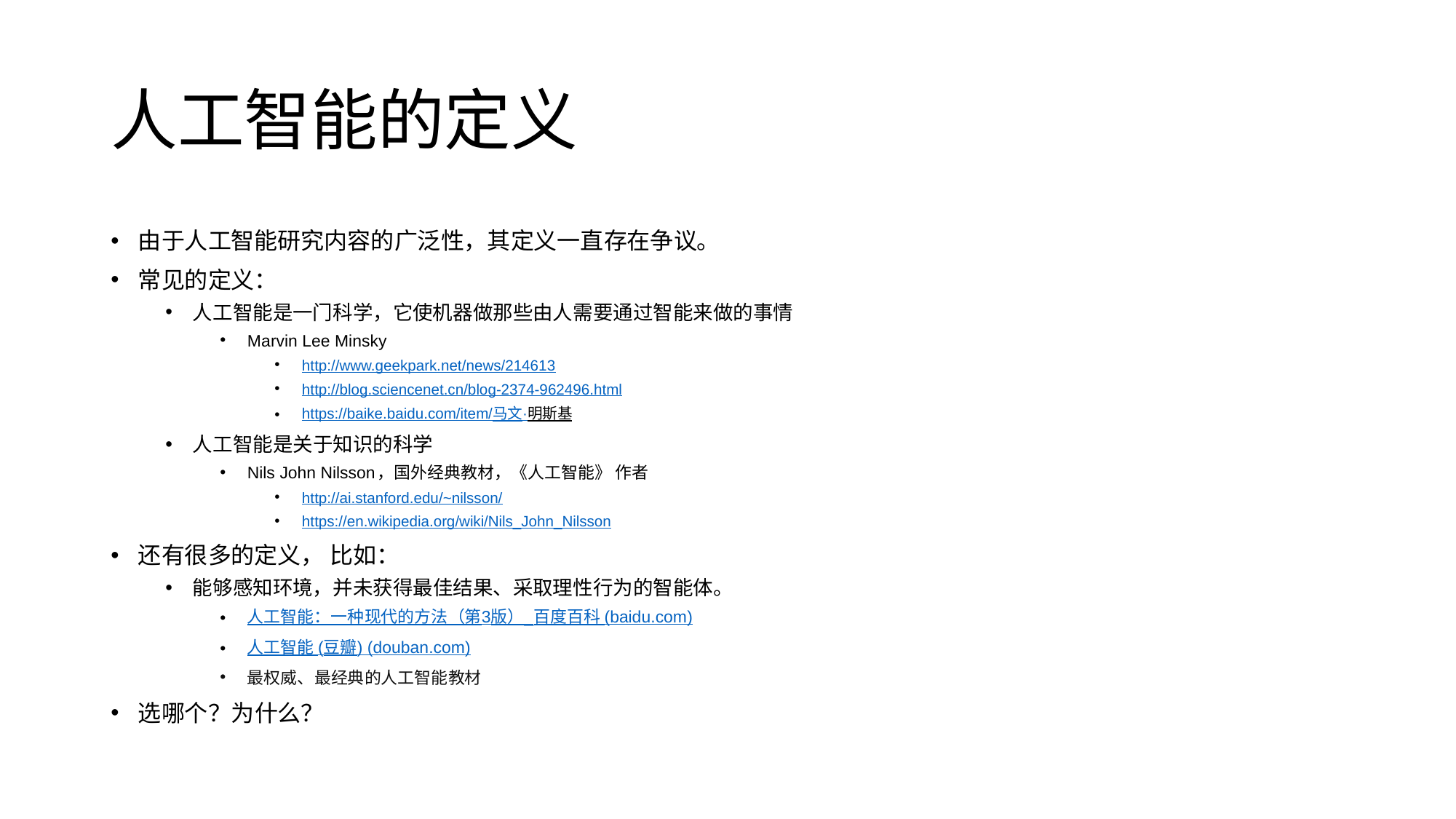

# 人工智能的定义
由于人工智能研究内容的广泛性，其定义一直存在争议。
常见的定义：
人工智能是一门科学，它使机器做那些由人需要通过智能来做的事情
Marvin Lee Minsky
http://www.geekpark.net/news/214613
http://blog.sciencenet.cn/blog-2374-962496.html
https://baike.baidu.com/item/马文·明斯基
人工智能是关于知识的科学
Nils John Nilsson，国外经典教材，《人工智能》 作者
http://ai.stanford.edu/~nilsson/
https://en.wikipedia.org/wiki/Nils_John_Nilsson
还有很多的定义， 比如：
能够感知环境，并未获得最佳结果、采取理性行为的智能体。
人工智能：一种现代的方法（第3版）_百度百科 (baidu.com)
人工智能 (豆瓣) (douban.com)
最权威、最经典的人工智能教材
选哪个？为什么？